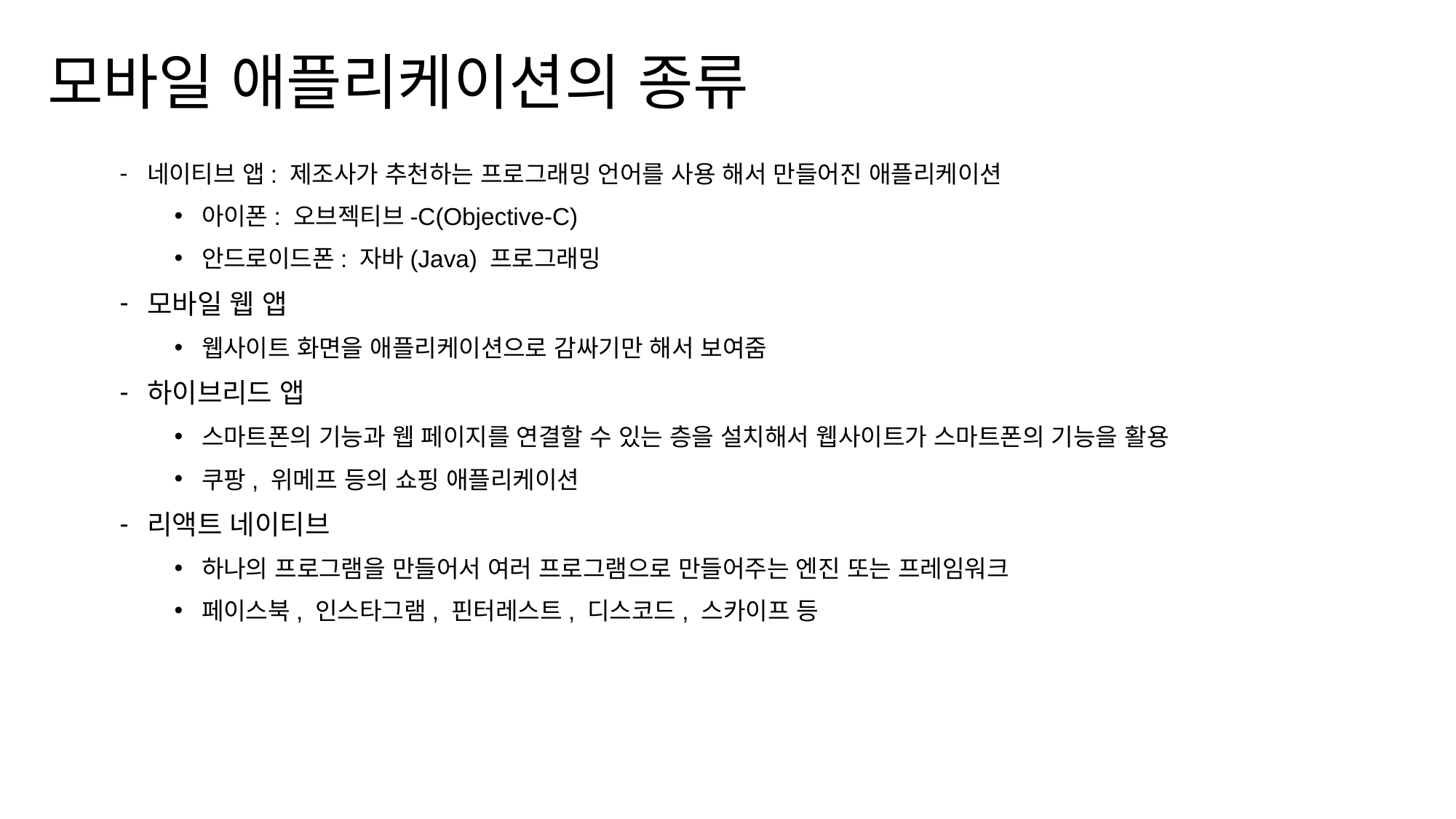

모바일 애플리케이션의 종류
네이티브 앱: 제조사가 추천하는 프로그래밍 언어를 사용 해서 만들어진 애플리케이션
아이폰: 오브젝티브-C(Objective-C)
안드로이드폰: 자바(Java) 프로그래밍
모바일 웹 앱
웹사이트 화면을 애플리케이션으로 감싸기만 해서 보여줌
하이브리드 앱
스마트폰의 기능과 웹 페이지를 연결할 수 있는 층을 설치해서 웹사이트가 스마트폰의 기능을 활용
쿠팡, 위메프 등의 쇼핑 애플리케이션
리액트 네이티브
하나의 프로그램을 만들어서 여러 프로그램으로 만들어주는 엔진 또는 프레임워크
페이스북, 인스타그램, 핀터레스트, 디스코드, 스카이프 등